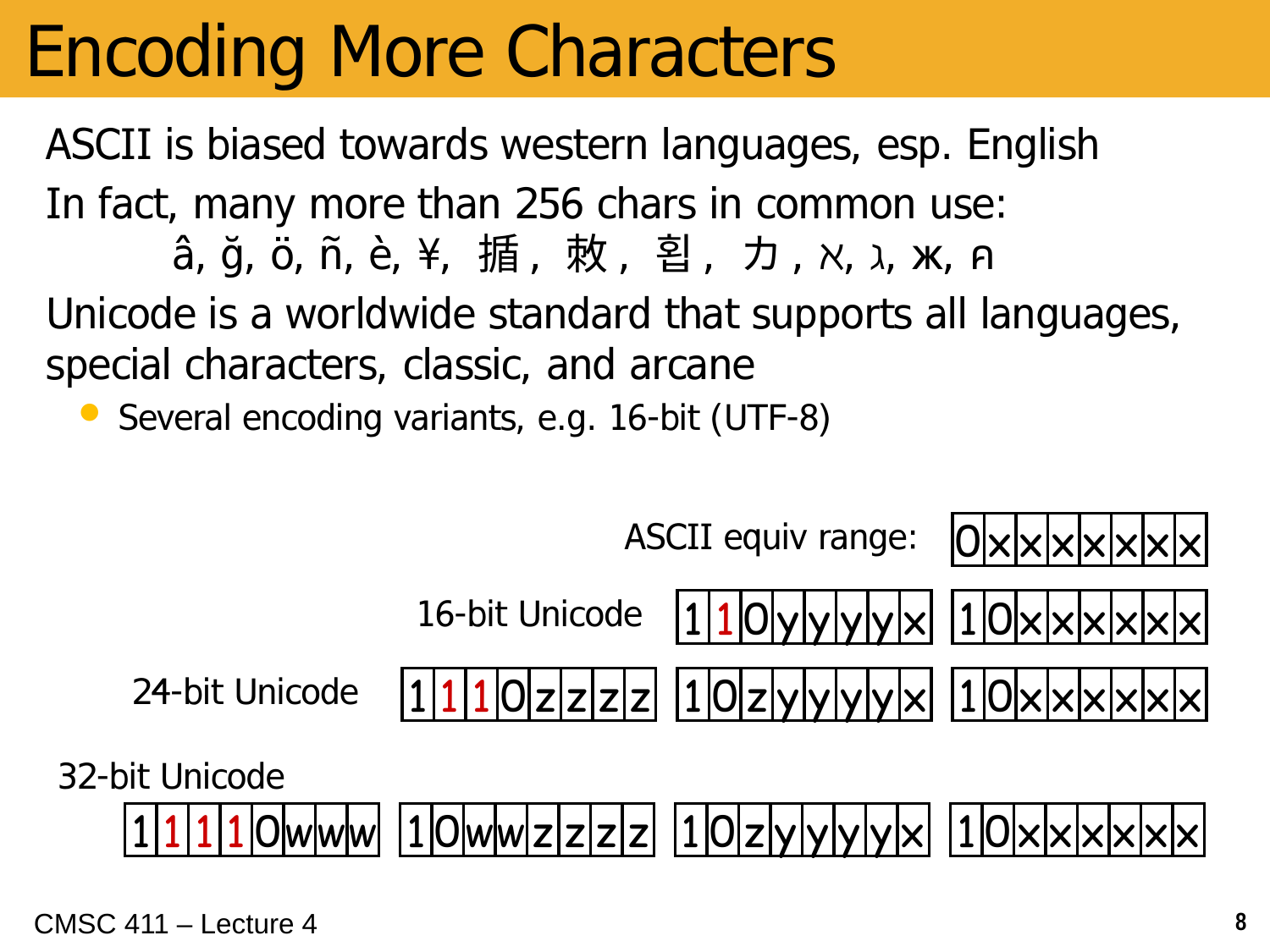

# Encoding More Characters
ASCII is biased towards western languages, esp. English
In fact, many more than 256 chars in common use:
	â, ğ, ö, ñ, è, ¥, 揗, 敇, 횝, カ, ℵ, ℷ, ж, ค
Unicode is a worldwide standard that supports all languages, special characters, classic, and arcane
Several encoding variants, e.g. 16-bit (UTF-8)
ASCII equiv range:
0
x
x
x
x
x
x
x
16-bit Unicode
1
1
0
y
y
y
y
x
1
0
x
x
x
x
x
x
24-bit Unicode
1
1
1
0
z
z
z
z
1
0
z
y
y
y
y
x
1
0
x
x
x
x
x
x
32-bit Unicode
1
1
1
1
0
w
w
w
1
0
w
w
z
z
z
z
1
0
z
y
y
y
y
x
1
0
x
x
x
x
x
x
8